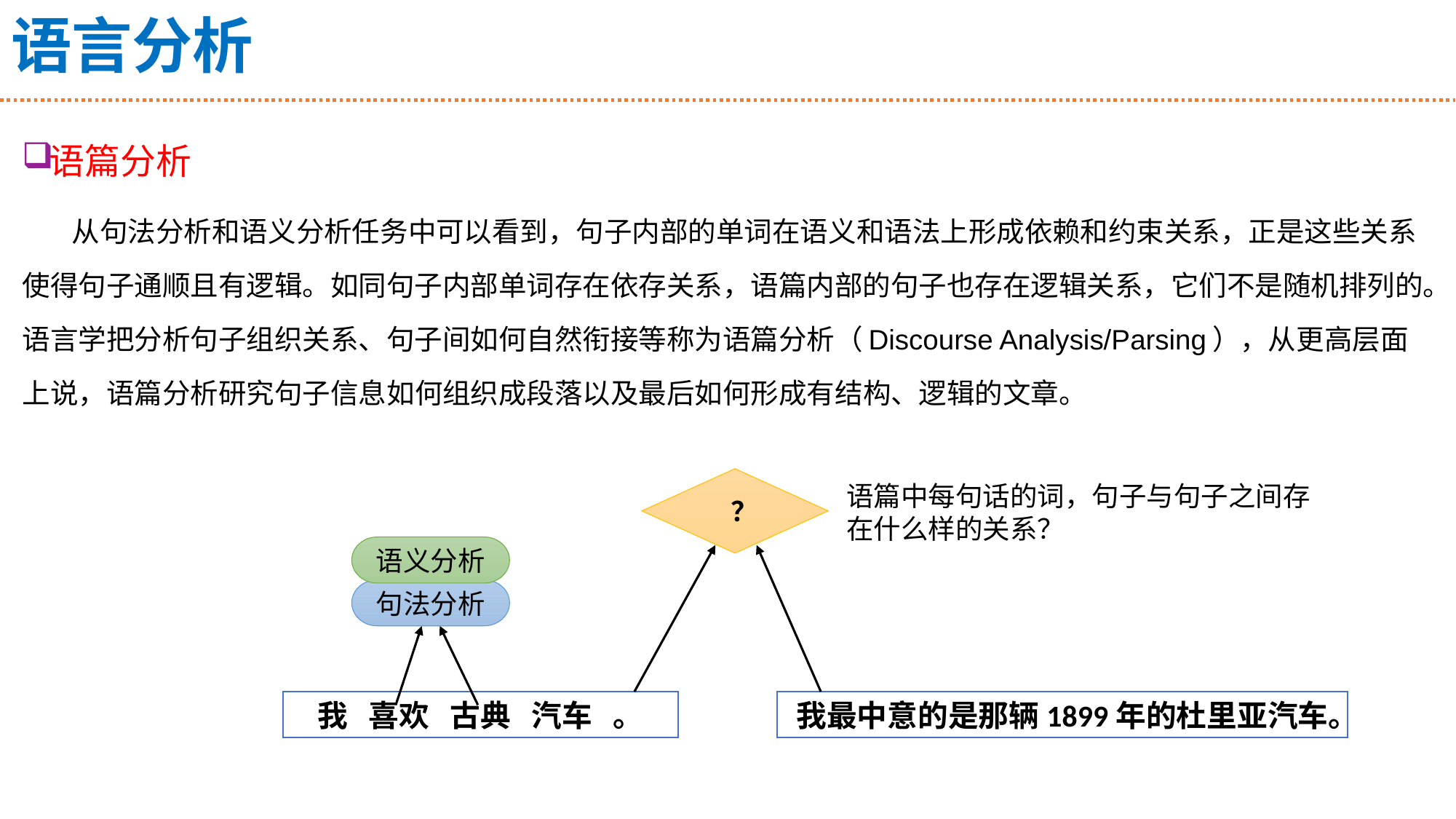

# 语言分析
语篇分析
从句法分析和语义分析任务中可以看到，句子内部的单词在语义和语法上形成依赖和约束关系，正是这些关系使得句子通顺且有逻辑。如同句子内部单词存在依存关系，语篇内部的句子也存在逻辑关系，它们不是随机排列的。语言学把分析句子组织关系、句子间如何自然衔接等称为语篇分析（Discourse Analysis/Parsing），从更高层面上说，语篇分析研究句子信息如何组织成段落以及最后如何形成有结构、逻辑的文章。
  ？
语义分析
句法分析
我最中意的是那辆1899年的杜里亚汽车。
我   喜欢   古典   汽车   。
语篇中每句话的词，句子与句子之间存在什么样的关系？